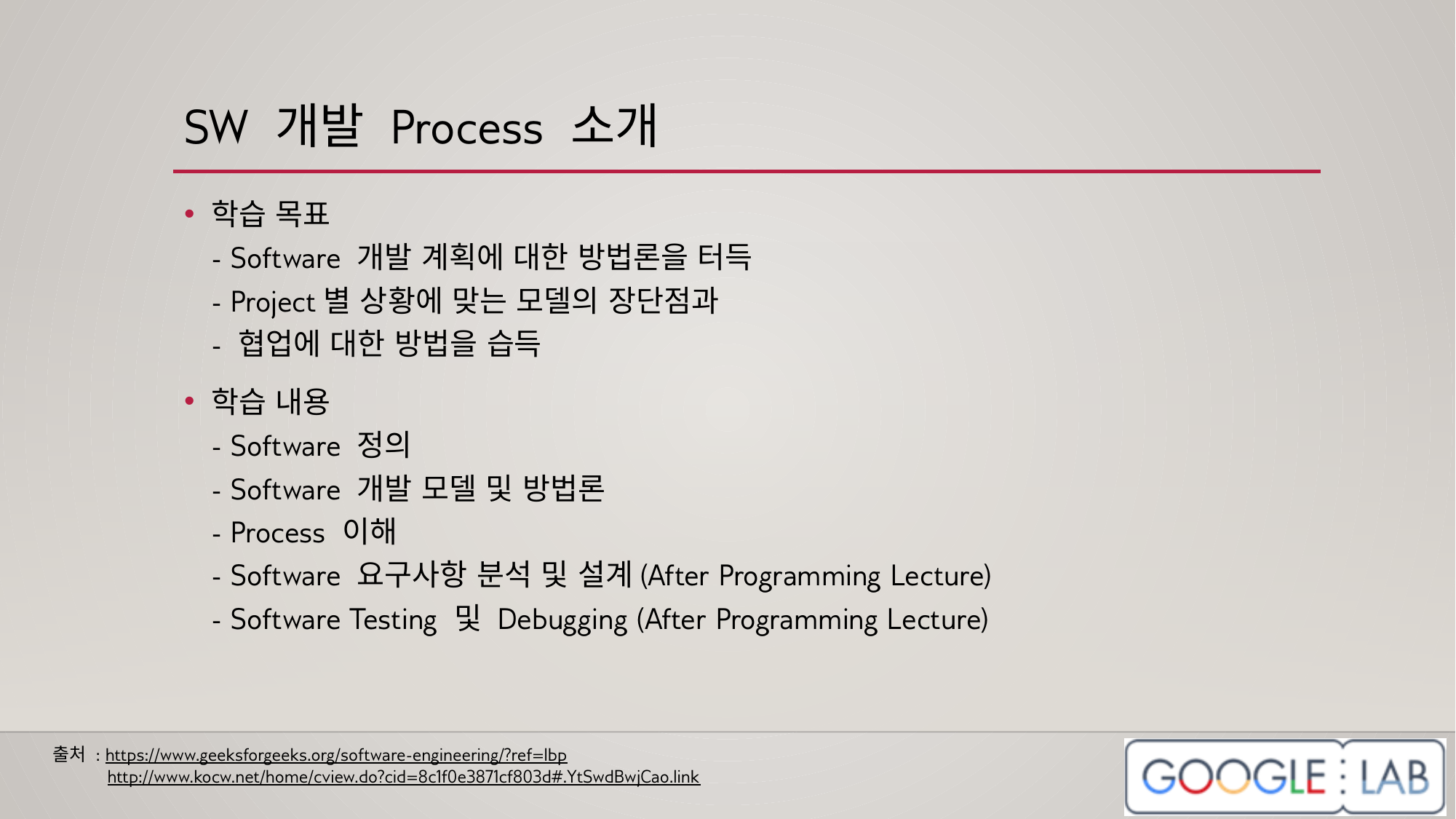

# SW 개발 Process 소개
학습 목표
- Software 개발 계획에 대한 방법론을 터득
- Project별 상황에 맞는 모델의 장단점과
- 협업에 대한 방법을 습득
학습 내용
- Software 정의
- Software 개발 모델 및 방법론
- Process 이해
- Software 요구사항 분석 및 설계(After Programming Lecture)
- Software Testing 및 Debugging (After Programming Lecture)
출처 : https://www.geeksforgeeks.org/software-engineering/?ref=lbp
          http://www.kocw.net/home/cview.do?cid=8c1f0e3871cf803d#.YtSwdBwjCao.link